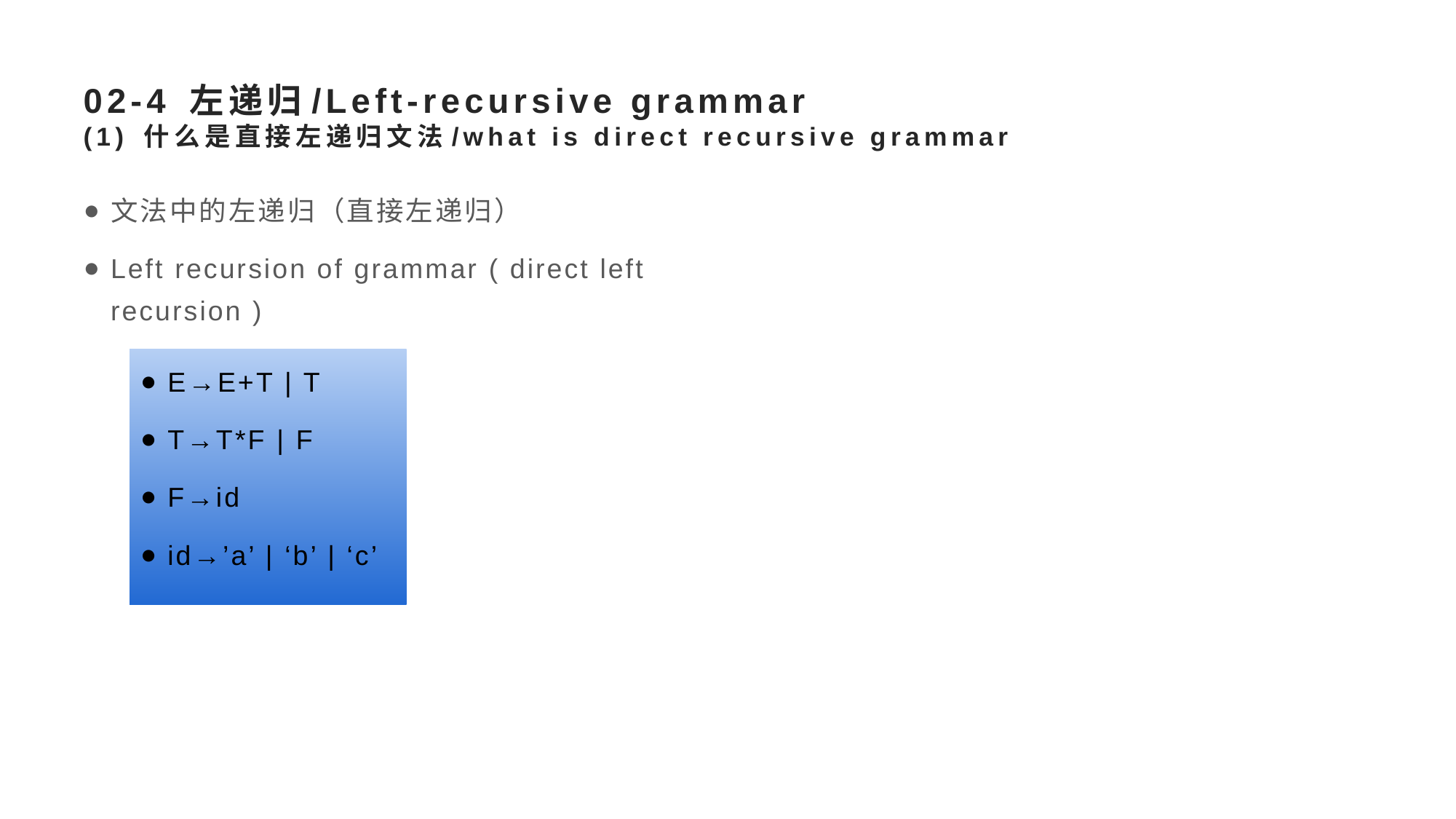

# 02-4 左递归/Left-recursive grammar (1) 什么是直接左递归文法/what is direct recursive grammar
文法中的左递归（直接左递归）
Left recursion of grammar ( direct left recursion )
E→E+T | T
T→T*F | F
F→id
id→’a’ | ‘b’ | ‘c’
30